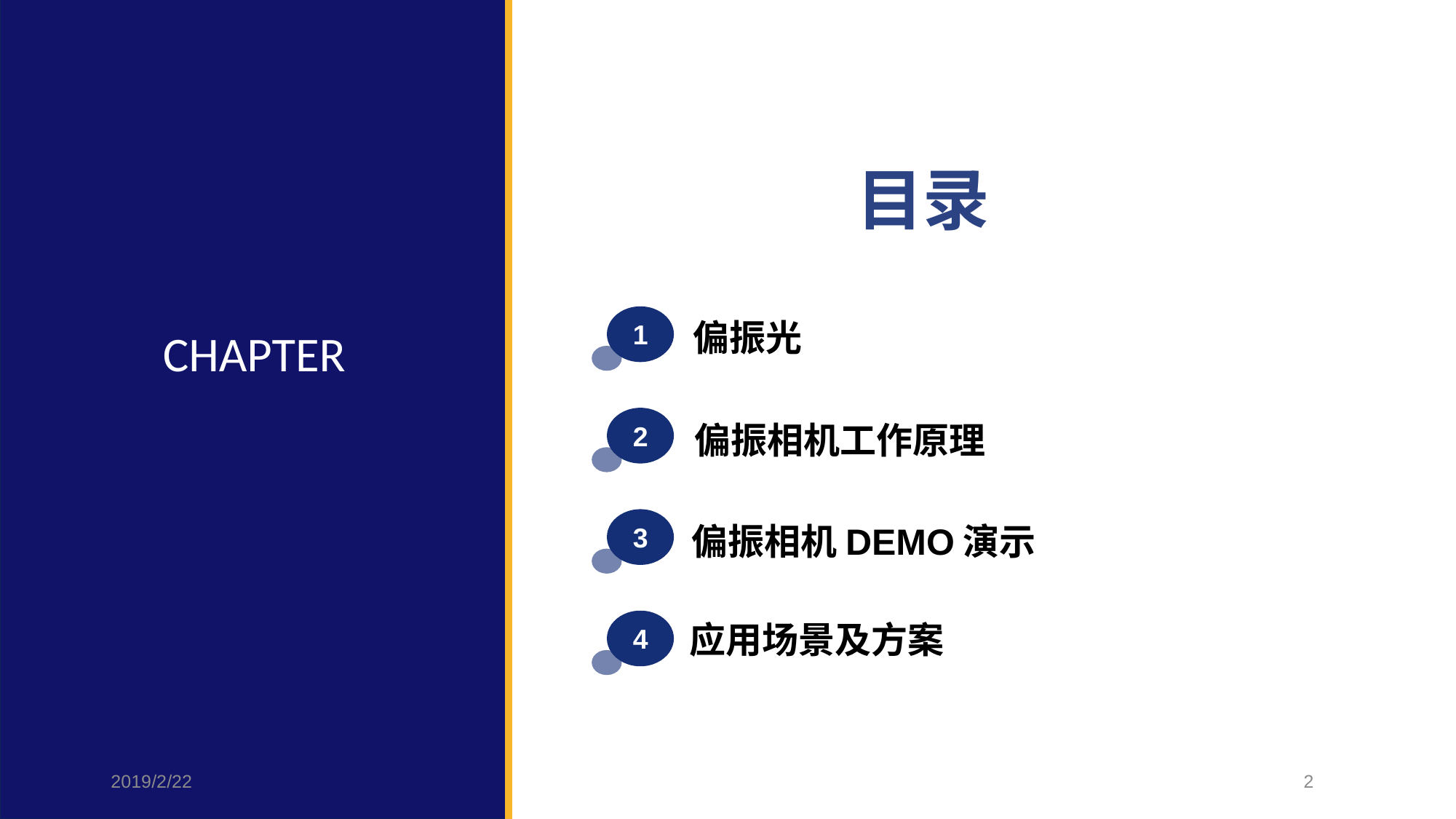

目录
1

2

3

4

偏振光
偏振相机工作原理
偏振相机DEMO演示
应用场景及方案